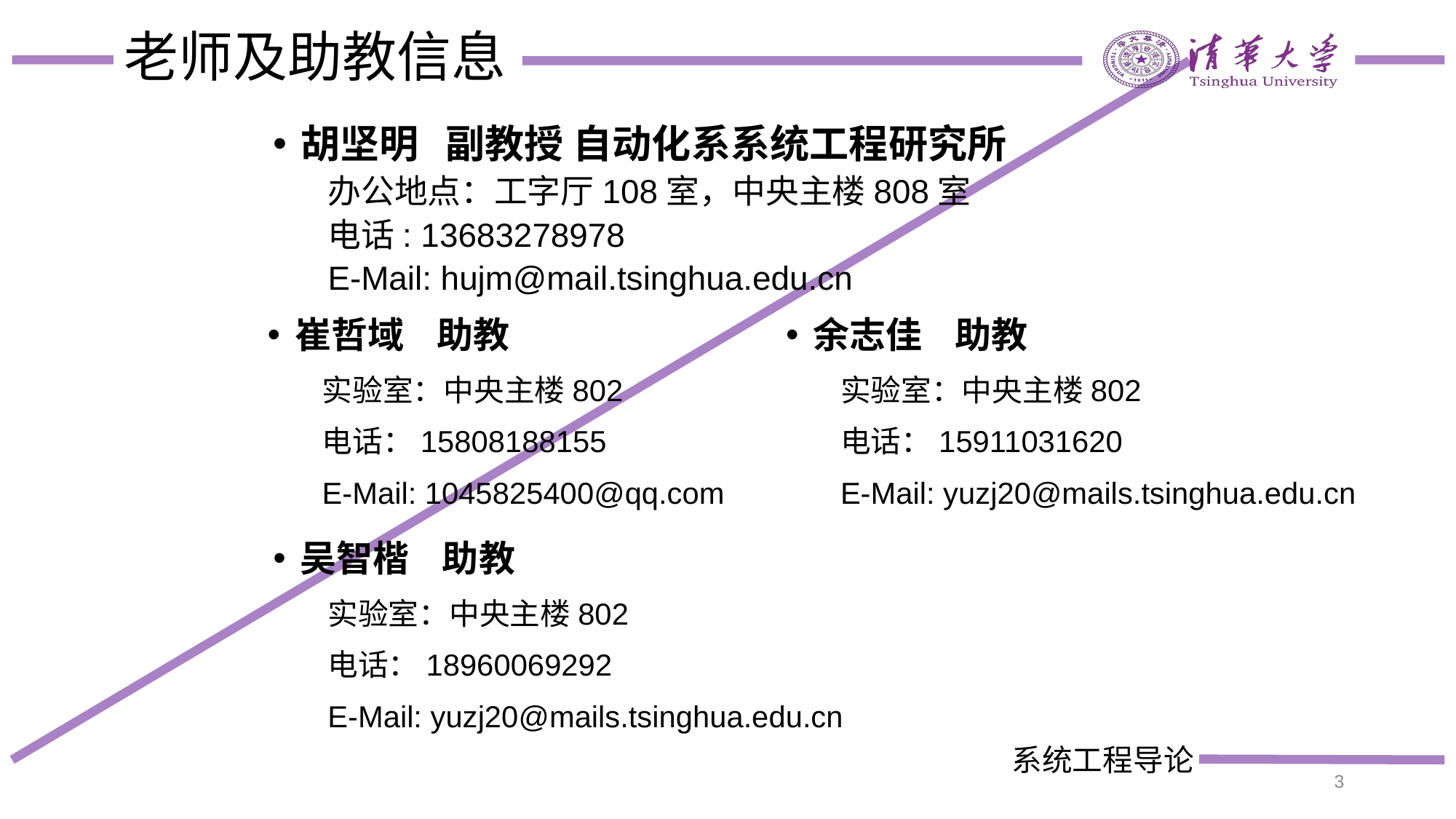

# 老师及助教信息
胡坚明   副教授 自动化系系统工程研究所
办公地点：工字厅108室，中央主楼808室
电话: 13683278978
E-Mail: hujm@mail.tsinghua.edu.cn

崔哲域    助教
实验室：中央主楼802
电话：15808188155
E-Mail: 1045825400@qq.com
余志佳    助教
实验室：中央主楼802
电话：15911031620
E-Mail: yuzj20@mails.tsinghua.edu.cn
吴智楷    助教
实验室：中央主楼802
电话：18960069292
E-Mail: yuzj20@mails.tsinghua.edu.cn
3